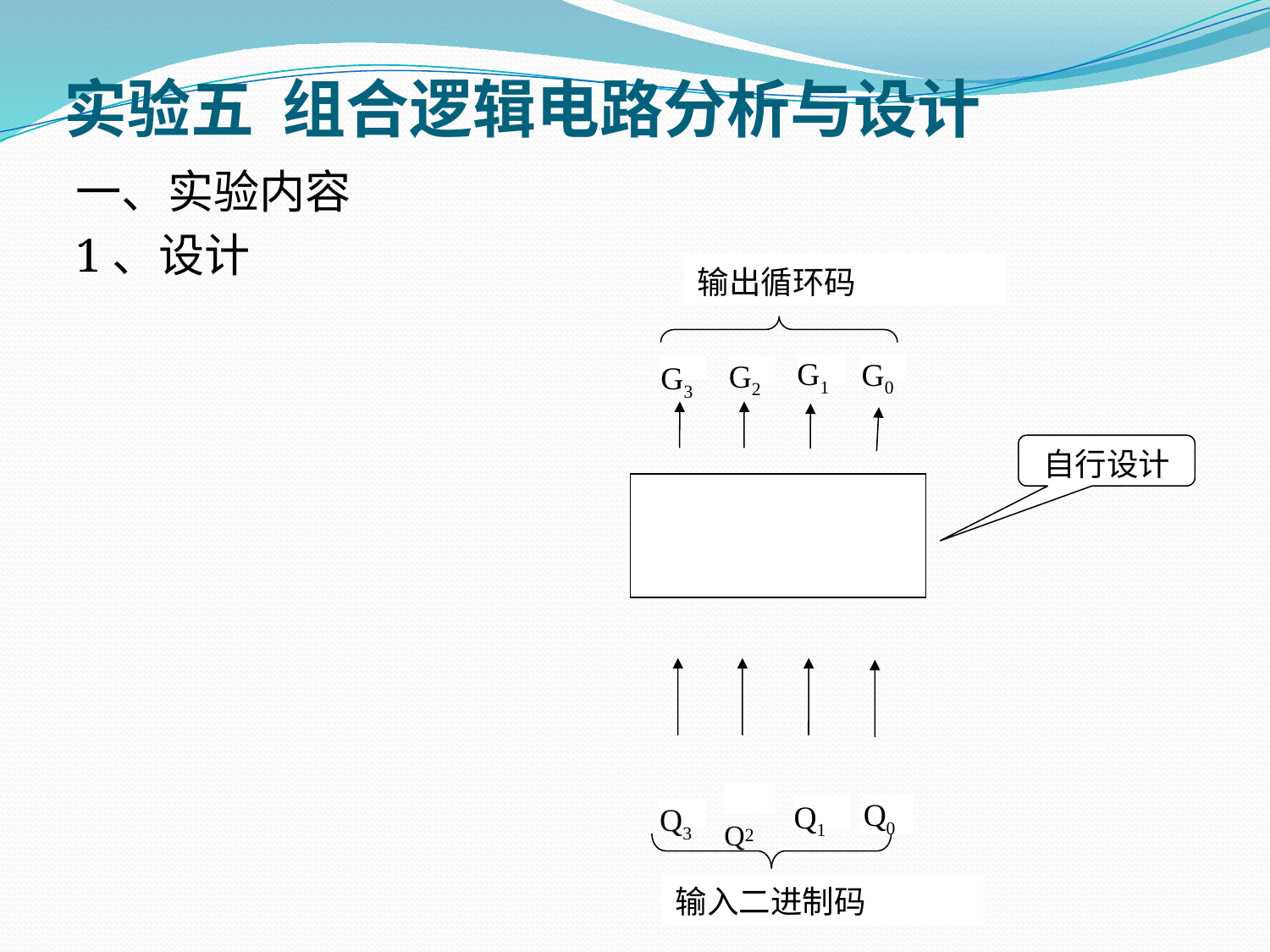

# 实验五  组合逻辑电路分析与设计
一、实验内容
1、设计

输出循环码
G1
G0
G2
G3

自行设计

Q2
Q0
Q1
Q3
输入二进制码